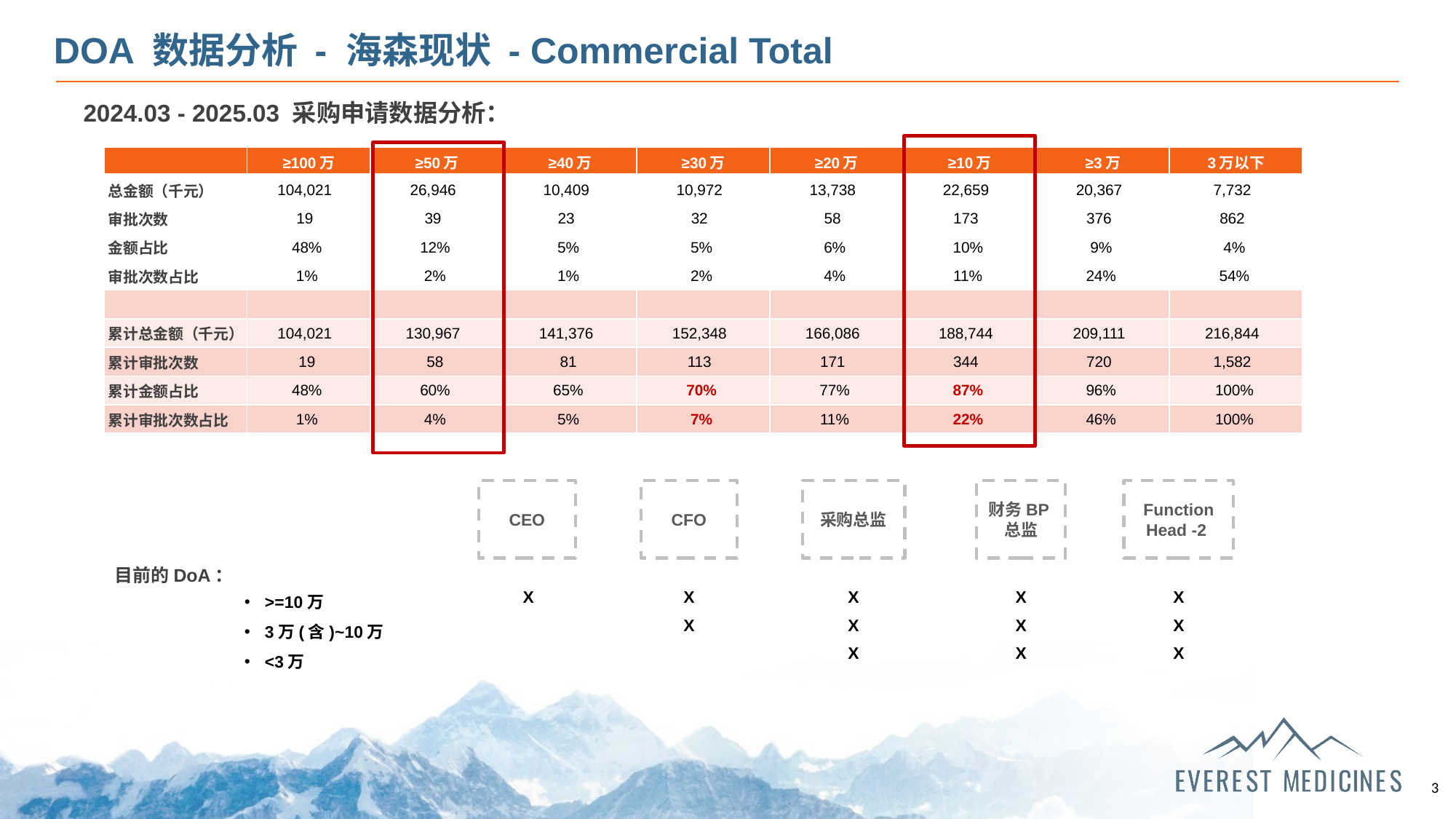

DOA 数据分析 - 海森现状 - Commercial Total
2024.03 - 2025.03 采购申请数据分析：

|  | ≥100万 | ≥50万 | ≥40万 | ≥30万 | ≥20万 | ≥10万 | ≥3万 | 3万以下 |
| --- | --- | --- | --- | --- | --- | --- | --- | --- |
| 总金额（千元） | 104,021 | 26,946 | 10,409 | 10,972 | 13,738 | 22,659 | 20,367 | 7,732 |
| 审批次数 | 19 | 39 | 23 | 32 | 58 | 173 | 376 | 862 |
| 金额占比 | 48% | 12% | 5% | 5% | 6% | 10% | 9% | 4% |
| 审批次数占比 | 1% | 2% | 1% | 2% | 4% | 11% | 24% | 54% |
|  |  |  |  |  |  |  |  |  |
| 累计总金额（千元） | 104,021 | 130,967 | 141,376 | 152,348 | 166,086 | 188,744 | 209,111 | 216,844 |
| 累计审批次数 | 19 | 58 | 81 | 113 | 171 | 344 | 720 | 1,582 |
| 累计金额占比 | 48% | 60% | 65% | 70% | 77% | 87% | 96% | 100% |
| 累计审批次数占比 | 1% | 4% | 5% | 7% | 11% | 22% | 46% | 100% |
CEO
CFO
采购总监
财务BP总监
Function Head -2
目前的DoA：
>=10万
3万(含)~10万
<3万
X
X
X
X
X
X
X
X
X
X
X
X